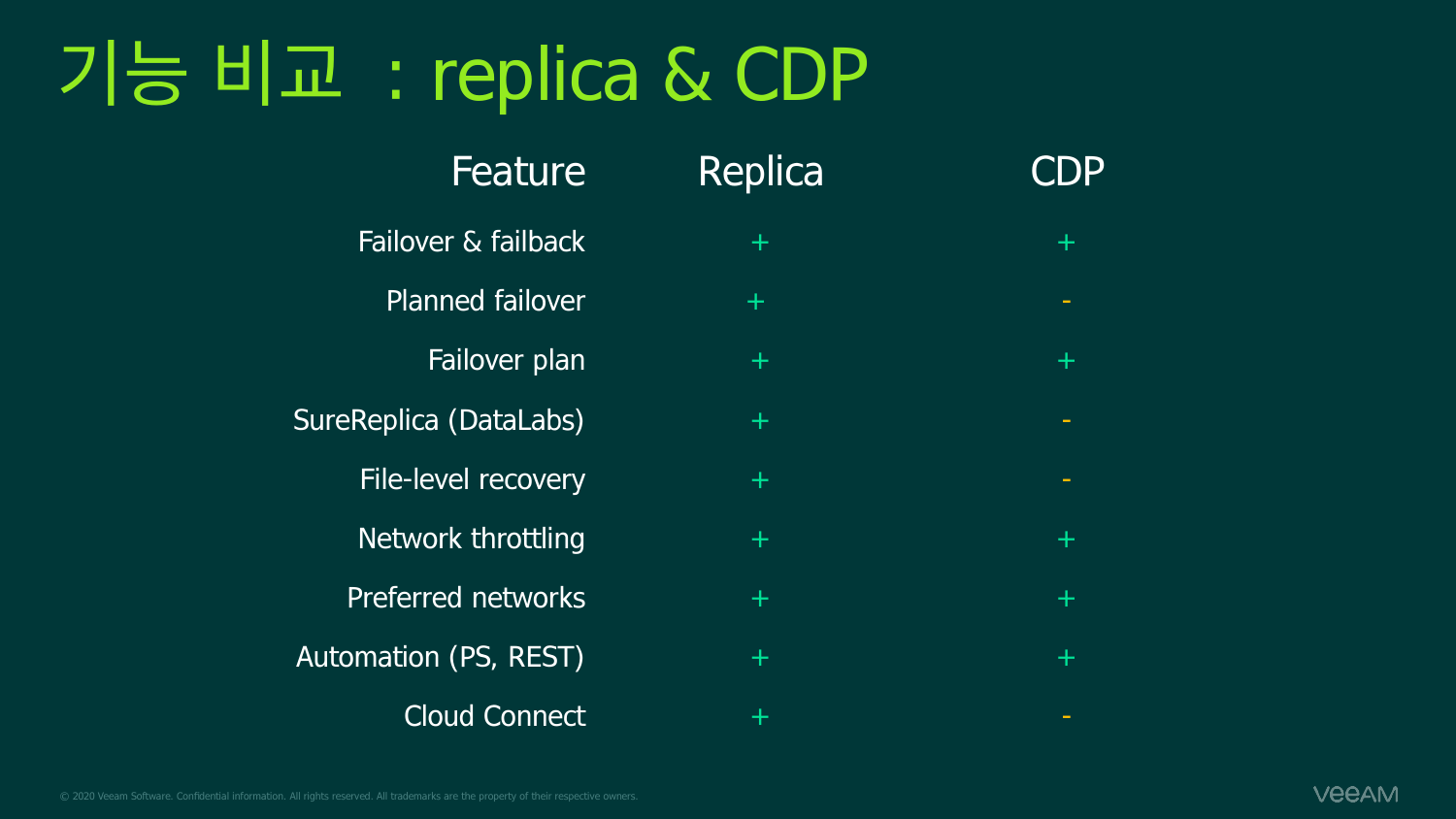

# 기능 비교 : replica & CDP
| Feature | Replica | CDP |
| --- | --- | --- |
| Failover & failback | + | + |
| Planned failover | + | - |
| Failover plan | + | + |
| SureReplica (DataLabs) | + | - |
| File-level recovery | + | - |
| Network throttling | + | + |
| Preferred networks | + | + |
| Automation (PS, REST) | + | + |
| Cloud Connect | + | - |
Download
Guides & libraries